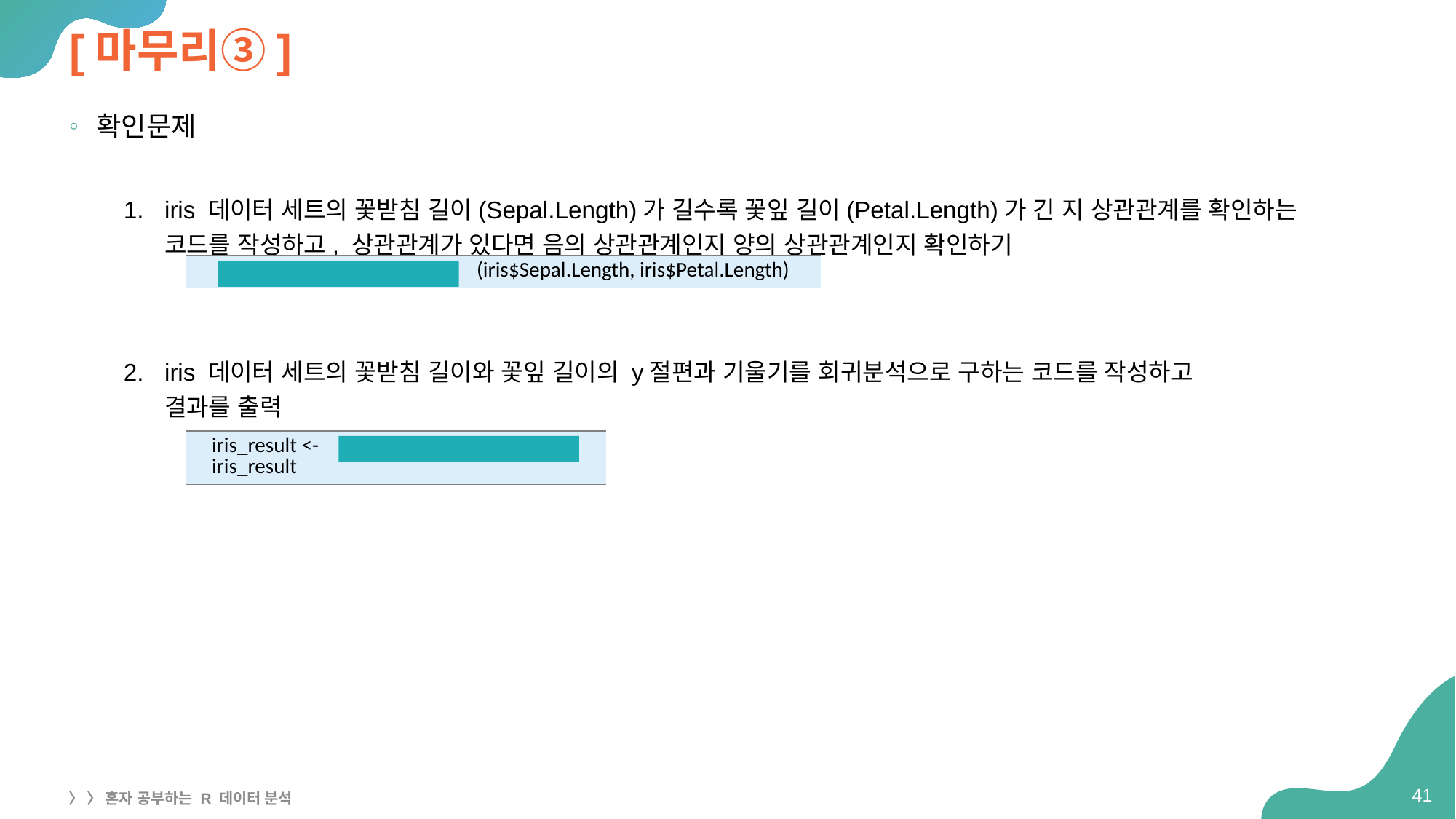

# [마무리③]
확인문제
iris 데이터 세트의 꽃받침 길이(Sepal.Length)가 길수록 꽃잎 길이(Petal.Length)가 긴 지 상관관계를 확인하는
코드를 작성하고, 상관관계가 있다면 음의 상관관계인지 양의 상관관계인지 확인하기

iris 데이터 세트의 꽃받침 길이와 꽃잎 길이의 y절편과 기울기를 회귀분석으로 구하는 코드를 작성하고
결과를 출력
| (iris$Sepal.Length, iris$Petal.Length) |
| --- |

| iris\_result <- iris\_result |
| --- |

41
〉 〉 혼자 공부하는 R 데이터 분석